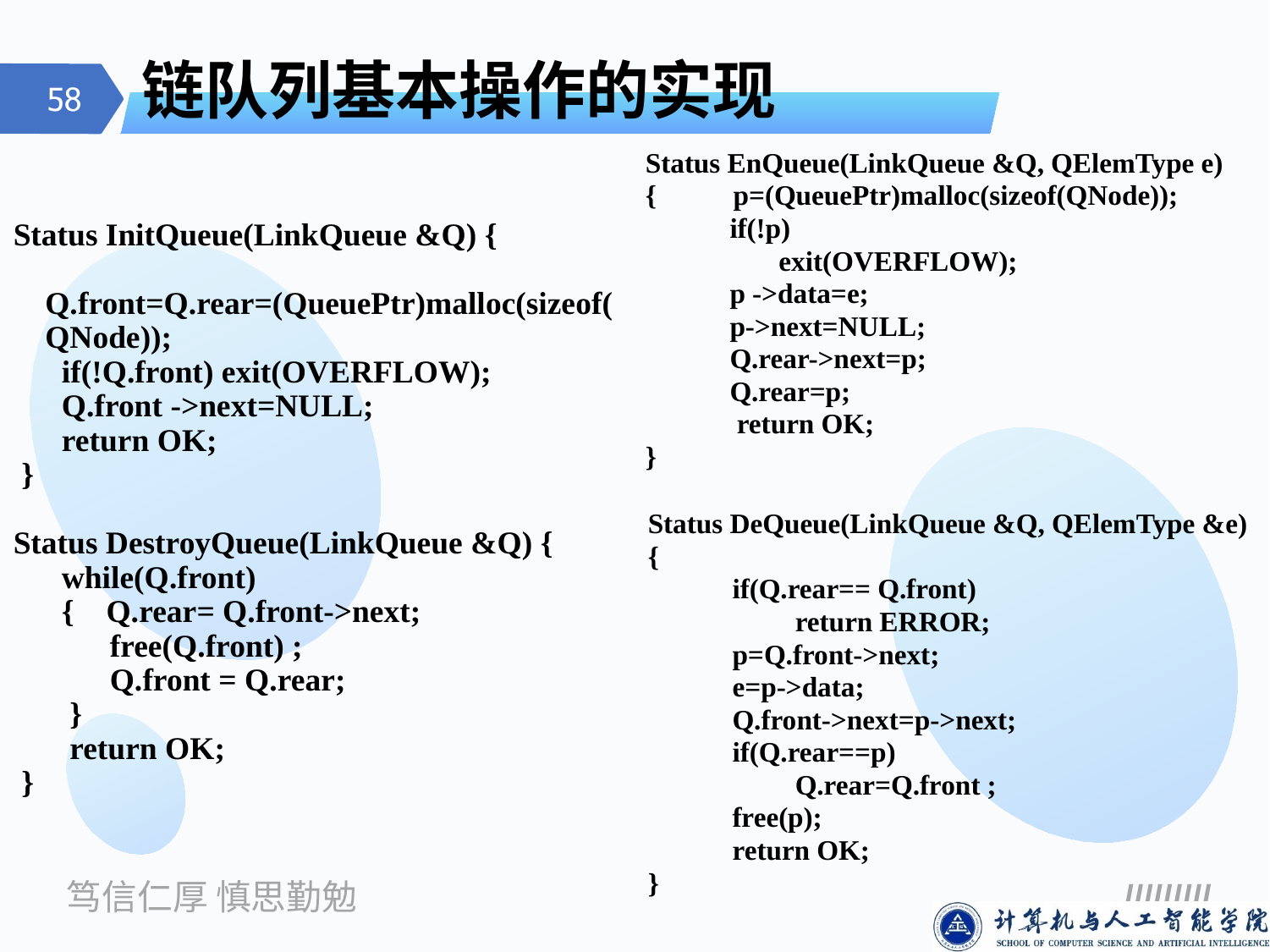

# 链队列基本操作的实现
Status EnQueue(LinkQueue &Q, QElemType e)
{           p=(QueuePtr)malloc(sizeof(QNode));
   if(!p)
          exit(OVERFLOW);
   p ->data=e;
   p->next=NULL;
   Q.rear->next=p;
   Q.rear=p;
    return OK;
}
Status InitQueue(LinkQueue &Q) {
 Q.front=Q.rear=(QueuePtr)malloc(sizeof(QNode));
      if(!Q.front) exit(OVERFLOW);
      Q.front ->next=NULL;
      return OK;
 }

Status DestroyQueue(LinkQueue &Q) {
      while(Q.front)
      {    Q.rear= Q.front->next;
            free(Q.front) ;
            Q.front = Q.rear;
       }
       return OK;
 }
Status DeQueue(LinkQueue &Q, QElemType &e)
{
   if(Q.rear== Q.front)
            return ERROR;
   p=Q.front->next;
   e=p->data;
   Q.front->next=p->next;
   if(Q.rear==p)
            Q.rear=Q.front ;
   free(p);
   return OK;
}